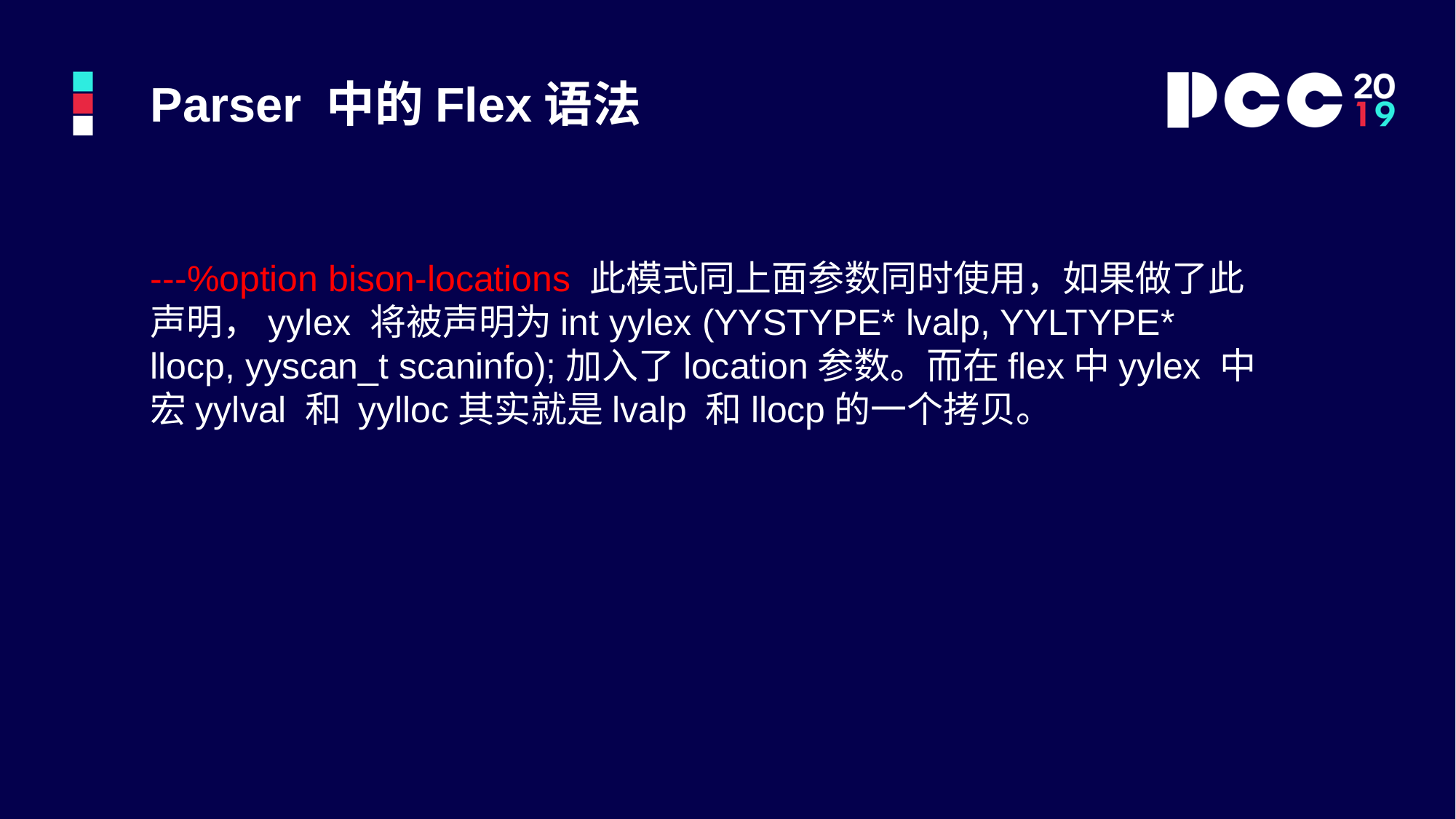

Parser 中的Flex语法
---%option bison-locations 此模式同上面参数同时使用，如果做了此声明，yylex 将被声明为int yylex (YYSTYPE* lvalp, YYLTYPE* llocp, yyscan_t scaninfo);加入了location参数。而在flex中yylex 中宏yylval 和 yylloc其实就是lvalp 和llocp的一个拷贝。